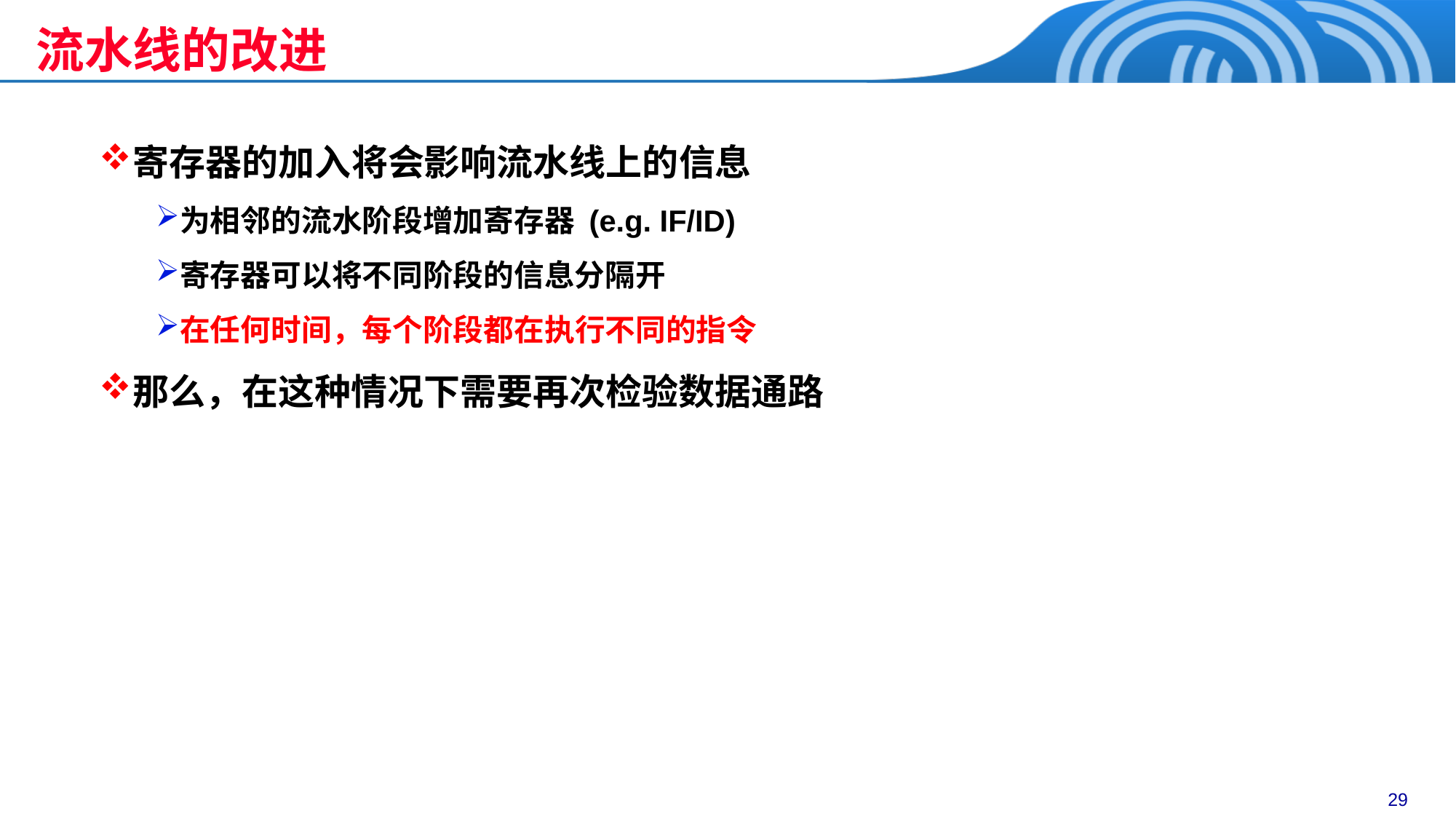

流水线的改进
寄存器的加入将会影响流水线上的信息
为相邻的流水阶段增加寄存器 (e.g. IF/ID)
寄存器可以将不同阶段的信息分隔开
在任何时间，每个阶段都在执行不同的指令
那么，在这种情况下需要再次检验数据通路